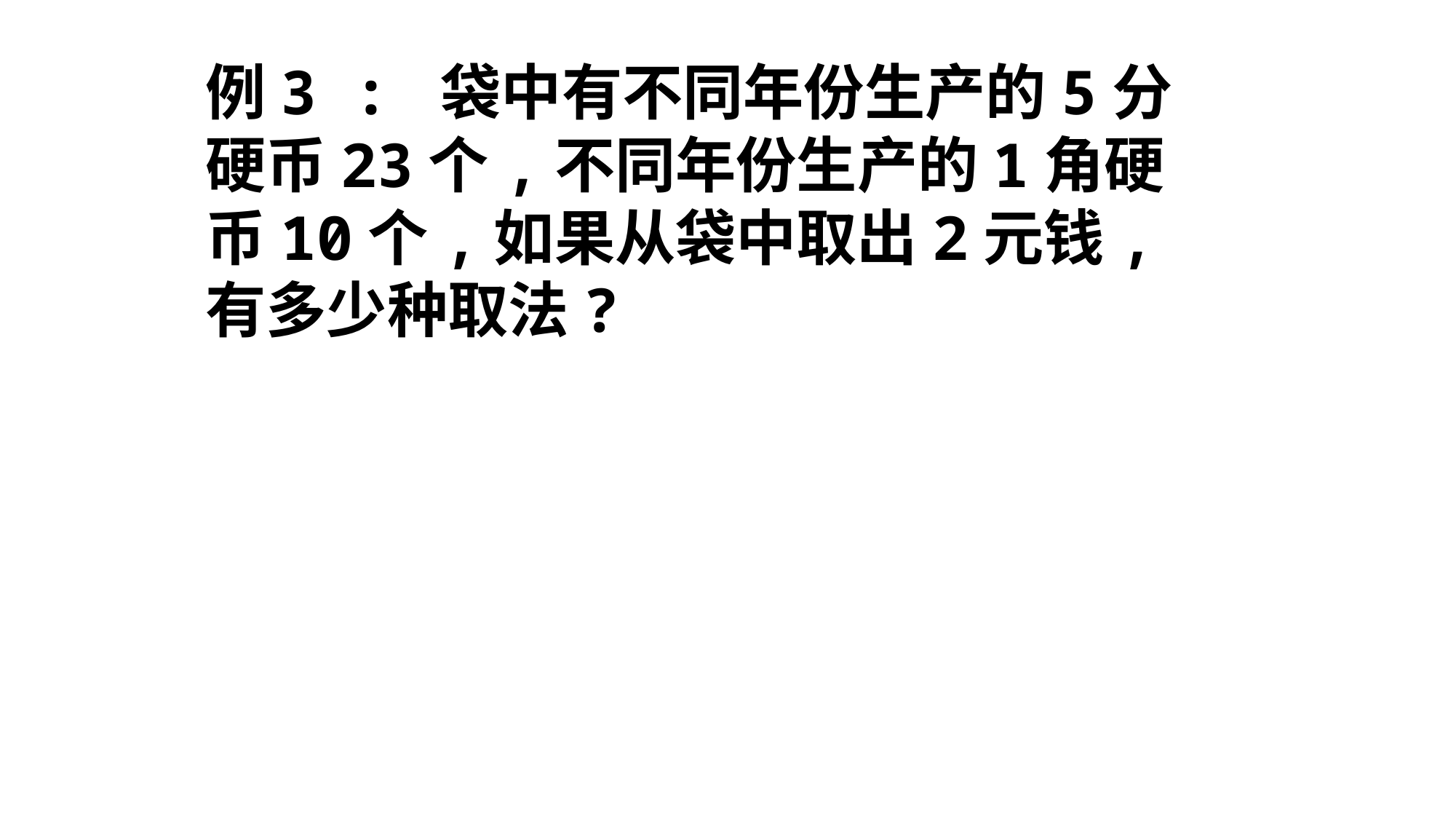

例3 : 袋中有不同年份生产的5分硬币23个,不同年份生产的1角硬币10个,如果从袋中取出2元钱,有多少种取法?